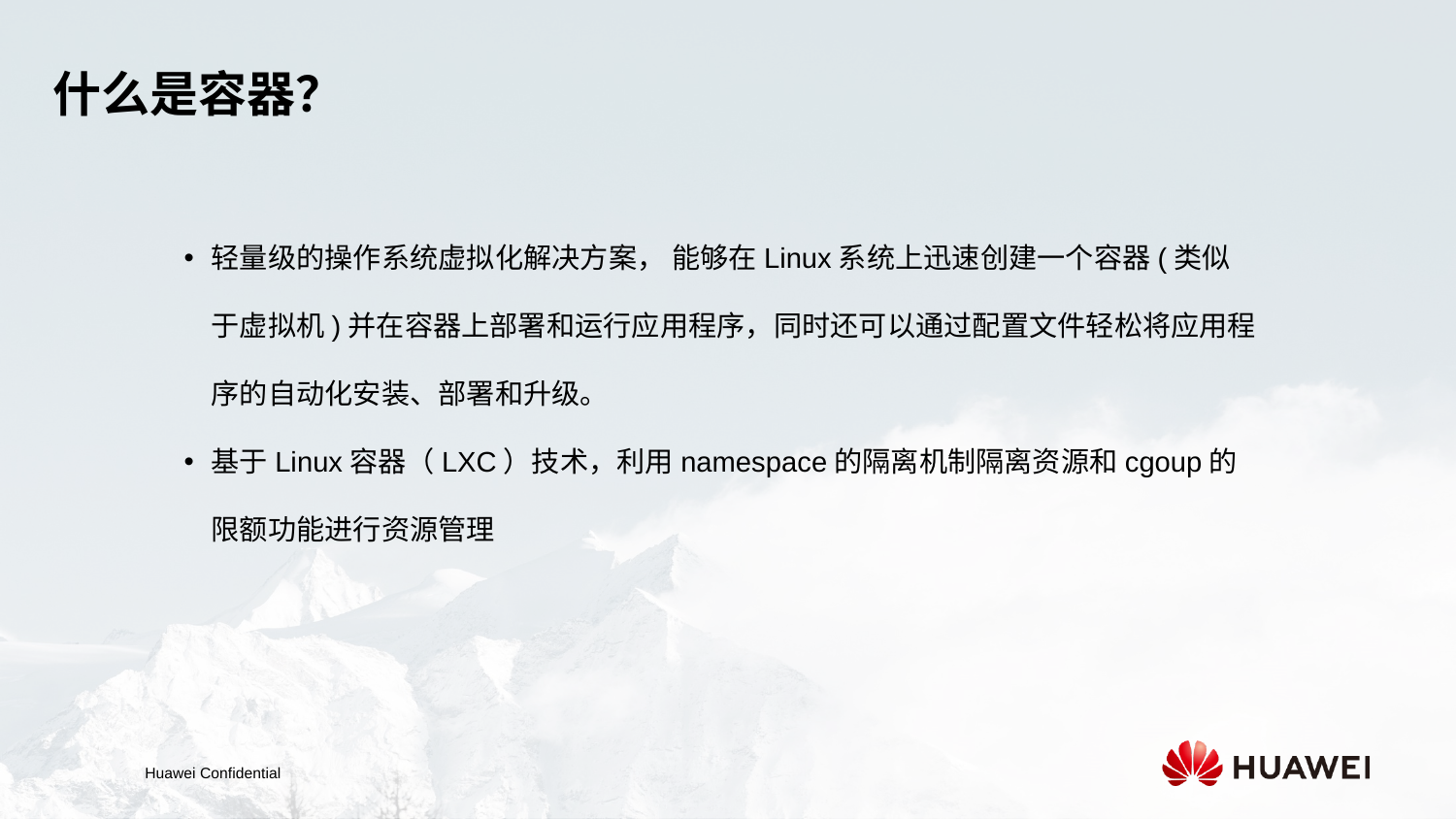

什么是容器？
轻量级的操作系统虚拟化解决方案， 能够在Linux系统上迅速创建一个容器(类似于虚拟机)并在容器上部署和运行应用程序，同时还可以通过配置文件轻松将应用程序的自动化安装、部署和升级。
基于Linux容器（LXC）技术，利用namespace的隔离机制隔离资源和cgoup的限额功能进行资源管理